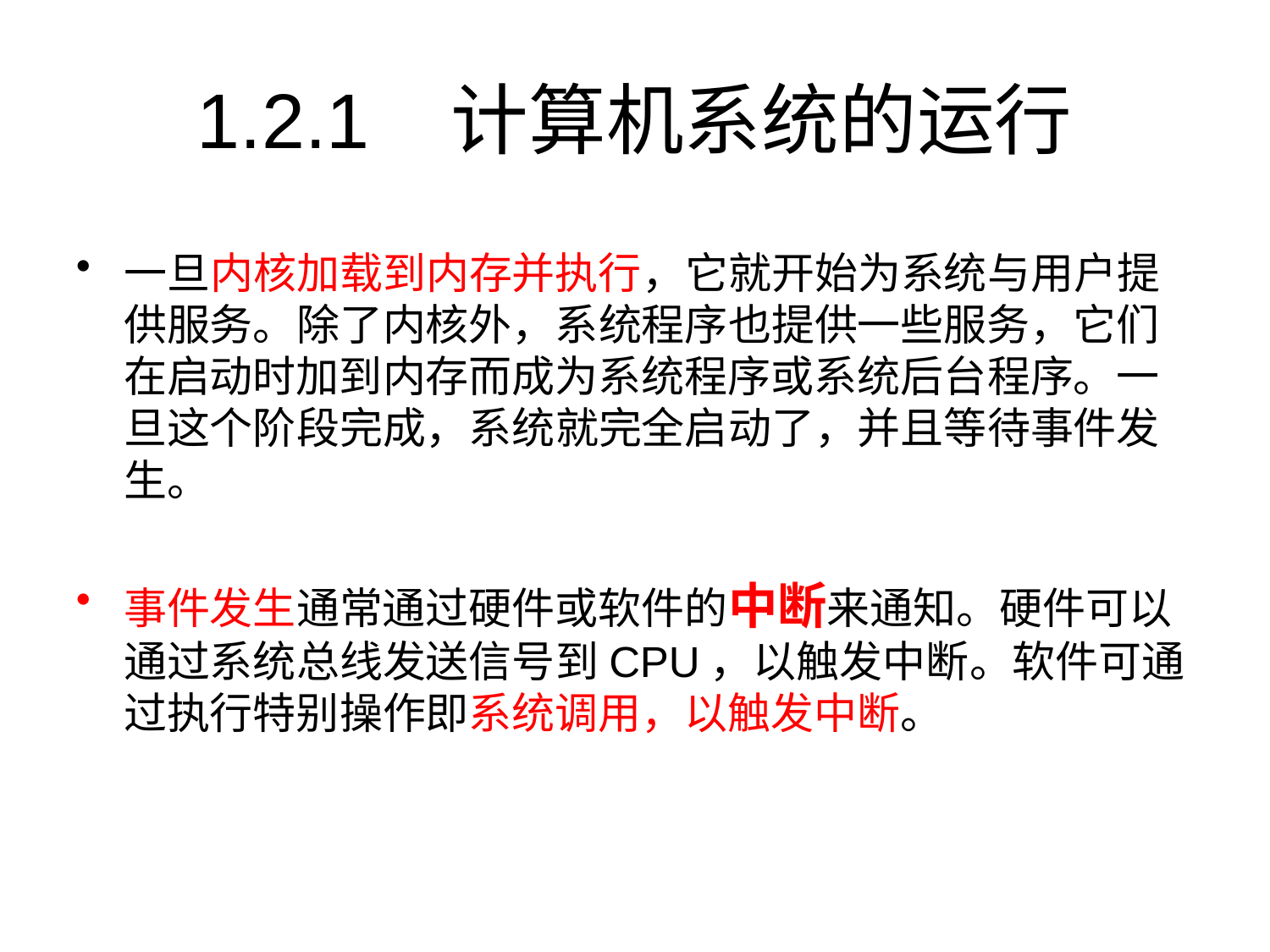

# 1.2.1	计算机系统的运行

一旦内核加载到内存并执行，它就开始为系统与用户提供服务。除了内核外，系统程序也提供一些服务，它们在启动时加到内存而成为系统程序或系统后台程序。一旦这个阶段完成，系统就完全启动了，并且等待事件发生。

事件发生通常通过硬件或软件的中断来通知。硬件可以通过系统总线发送信号到CPU，以触发中断。软件可通过执行特别操作即系统调用，以触发中断。